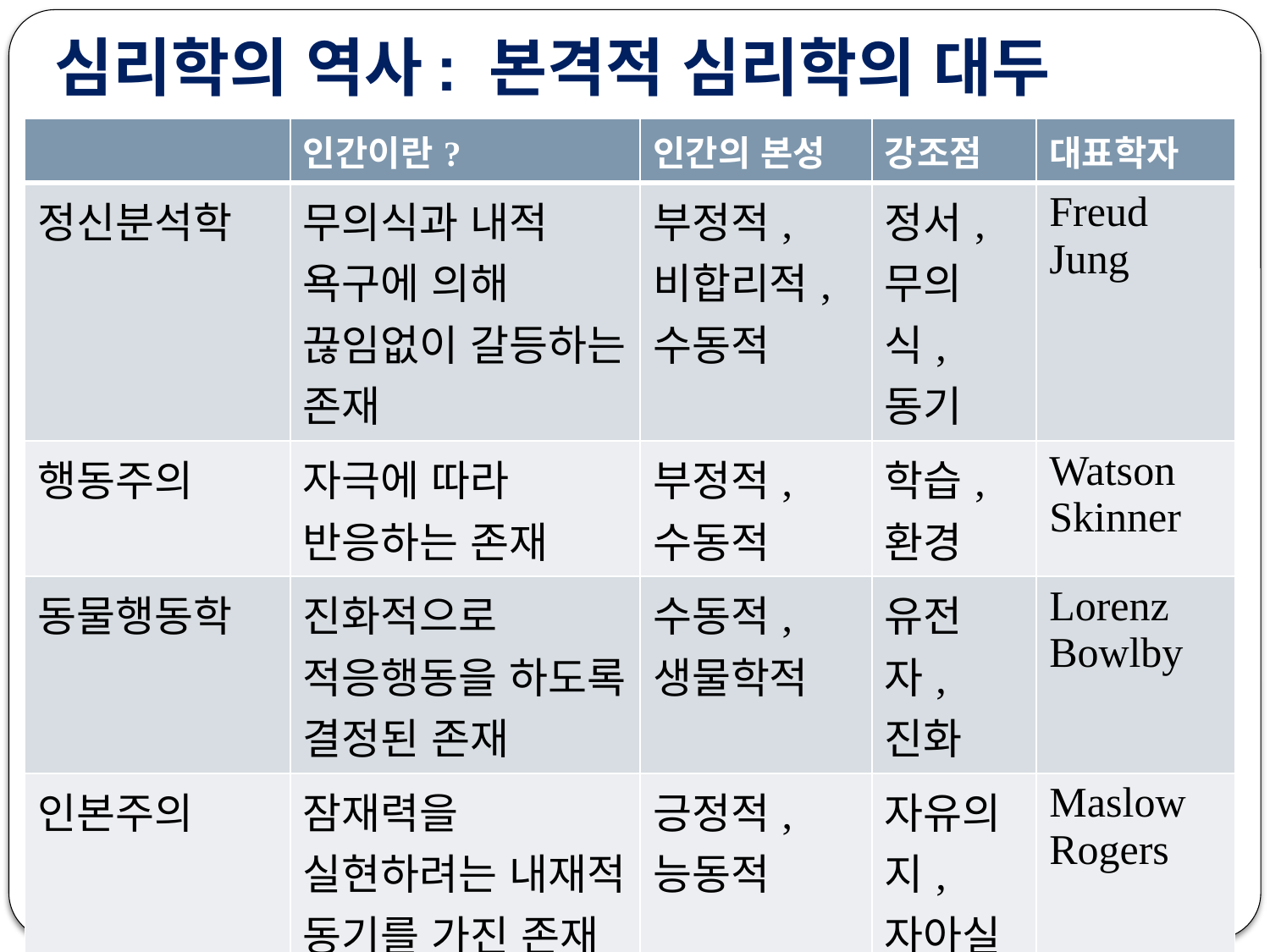

# 심리학의 역사: 본격적 심리학의 대두
|  | 인간이란? | 인간의 본성 | 강조점 | 대표학자 |
| --- | --- | --- | --- | --- |
| 정신분석학 | 무의식과 내적 욕구에 의해 끊임없이 갈등하는 존재 | 부정적, 비합리적, 수동적 | 정서, 무의식, 동기 | Freud Jung |
| 행동주의 | 자극에 따라 반응하는 존재 | 부정적, 수동적 | 학습, 환경 | Watson Skinner |
| 동물행동학 | 진화적으로 적응행동을 하도록 결정된 존재 | 수동적, 생물학적 | 유전자, 진화 | Lorenz Bowlby |
| 인본주의 | 잠재력을 실현하려는 내재적 동기를 가진 존재 | 긍정적, 능동적 | 자유의지, 자아실현 | Maslow Rogers |
| 정보처리론 | 컴퓨터 | 중립적, 합리적 | 인지 | Miller Baddeley |